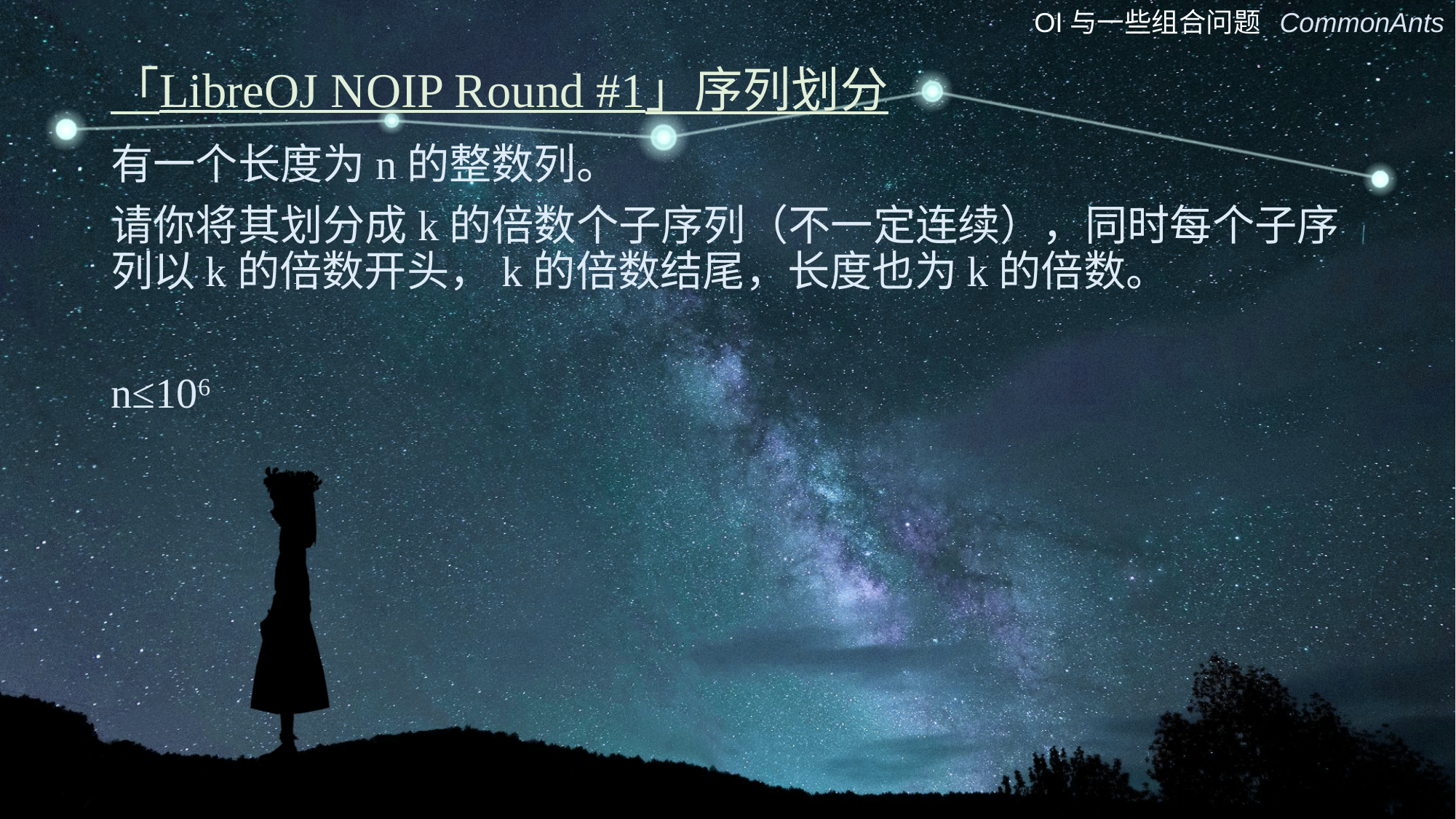

# 「LibreOJ NOIP Round #1」序列划分
有一个长度为n的整数列。
请你将其划分成k的倍数个子序列（不一定连续），同时每个子序列以k的倍数开头，k的倍数结尾，长度也为k的倍数。

n≤106